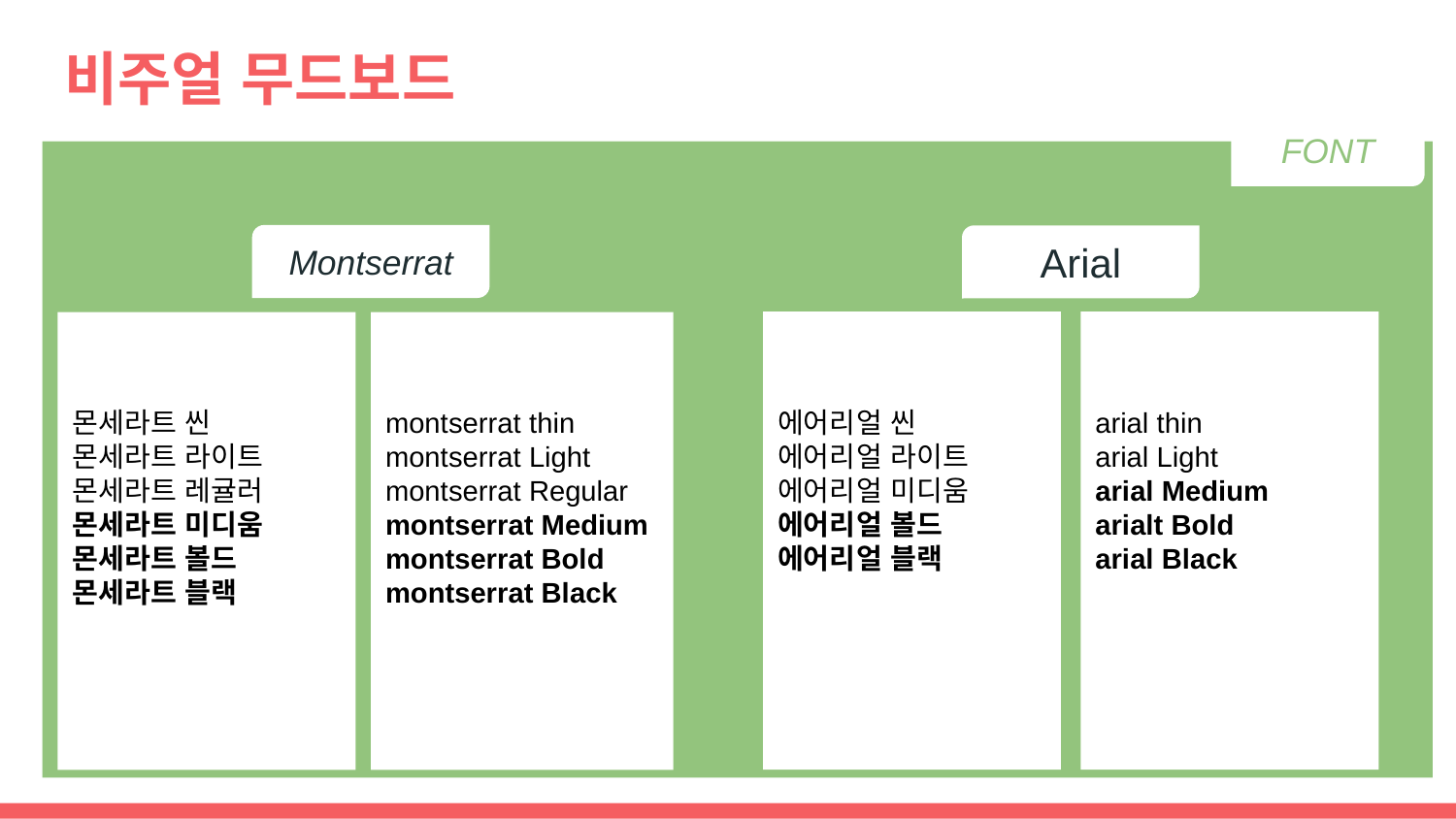

# 비주얼 무드보드
FONT

Montserrat
Arial
에어리얼 씬
에어리얼 라이트
에어리얼 미디움
에어리얼 볼드
에어리얼 블랙

arial thin
arial Light
arial Medium
arialt Bold
arial Black

몬세라트 씬
몬세라트 라이트
몬세라트 레귤러
몬세라트 미디움
몬세라트 볼드
몬세라트 블랙

montserrat thin
montserrat Light
montserrat Regular
montserrat Medium
montserrat Bold
montserrat Black